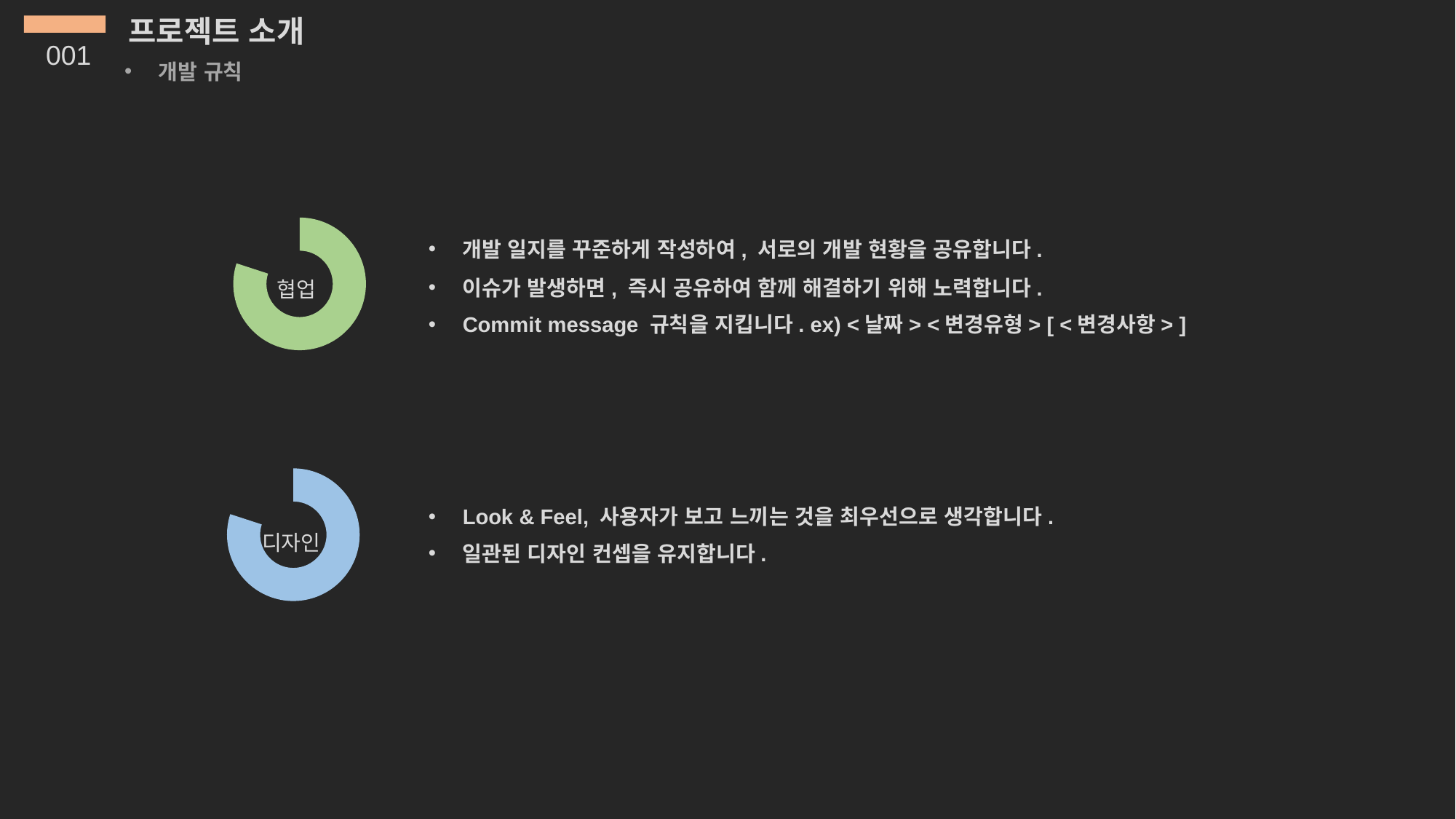

프로젝트 소개

001
개발 규칙

### Chart

| Category | Sales |
|---|---|
| 1st Qtr | 80.0 |
| 2nd Qtr | 20.0 |
개발 일지를 꾸준하게 작성하여, 서로의 개발 현황을 공유합니다.
이슈가 발생하면, 즉시 공유하여 함께 해결하기 위해 노력합니다.
Commit message 규칙을 지킵니다. ex) <날짜> <변경유형> [ <변경사항> ]

### Chart

| Category | Sales |
|---|---|
| 1st Qtr | 80.0 |
| 2nd Qtr | 20.0 |
Look & Feel, 사용자가 보고 느끼는 것을 최우선으로 생각합니다.
일관된 디자인 컨셉을 유지합니다.